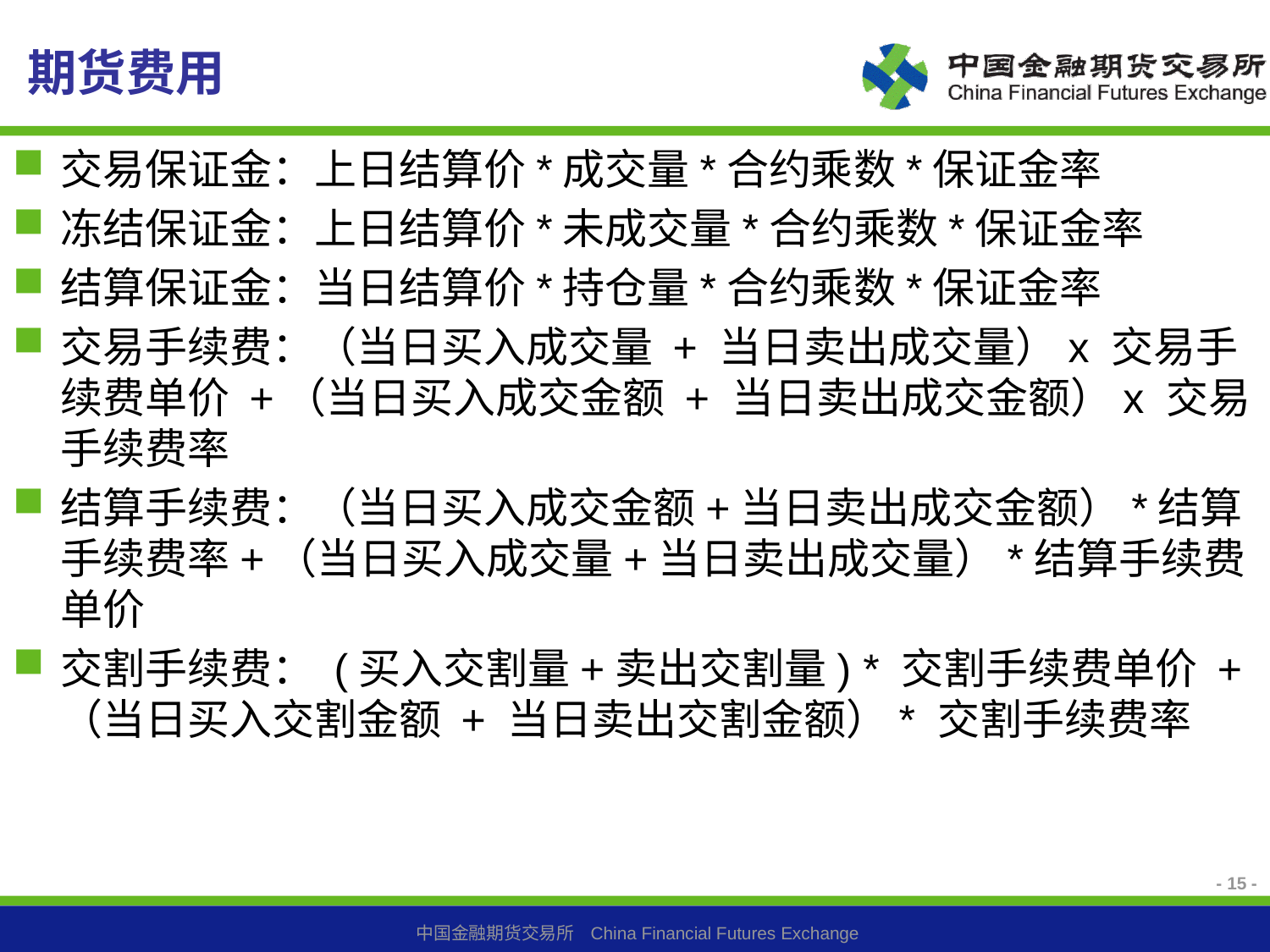

# 期货费用
交易保证金：上日结算价*成交量*合约乘数*保证金率
冻结保证金：上日结算价*未成交量*合约乘数*保证金率
结算保证金：当日结算价*持仓量*合约乘数*保证金率
交易手续费：（当日买入成交量 + 当日卖出成交量）x 交易手续费单价 +（当日买入成交金额 + 当日卖出成交金额）x 交易手续费率
结算手续费：（当日买入成交金额+当日卖出成交金额）*结算手续费率+（当日买入成交量+当日卖出成交量）*结算手续费单价
交割手续费： (买入交割量+卖出交割量) * 交割手续费单价 +（当日买入交割金额 + 当日卖出交割金额）* 交割手续费率
- 15 -